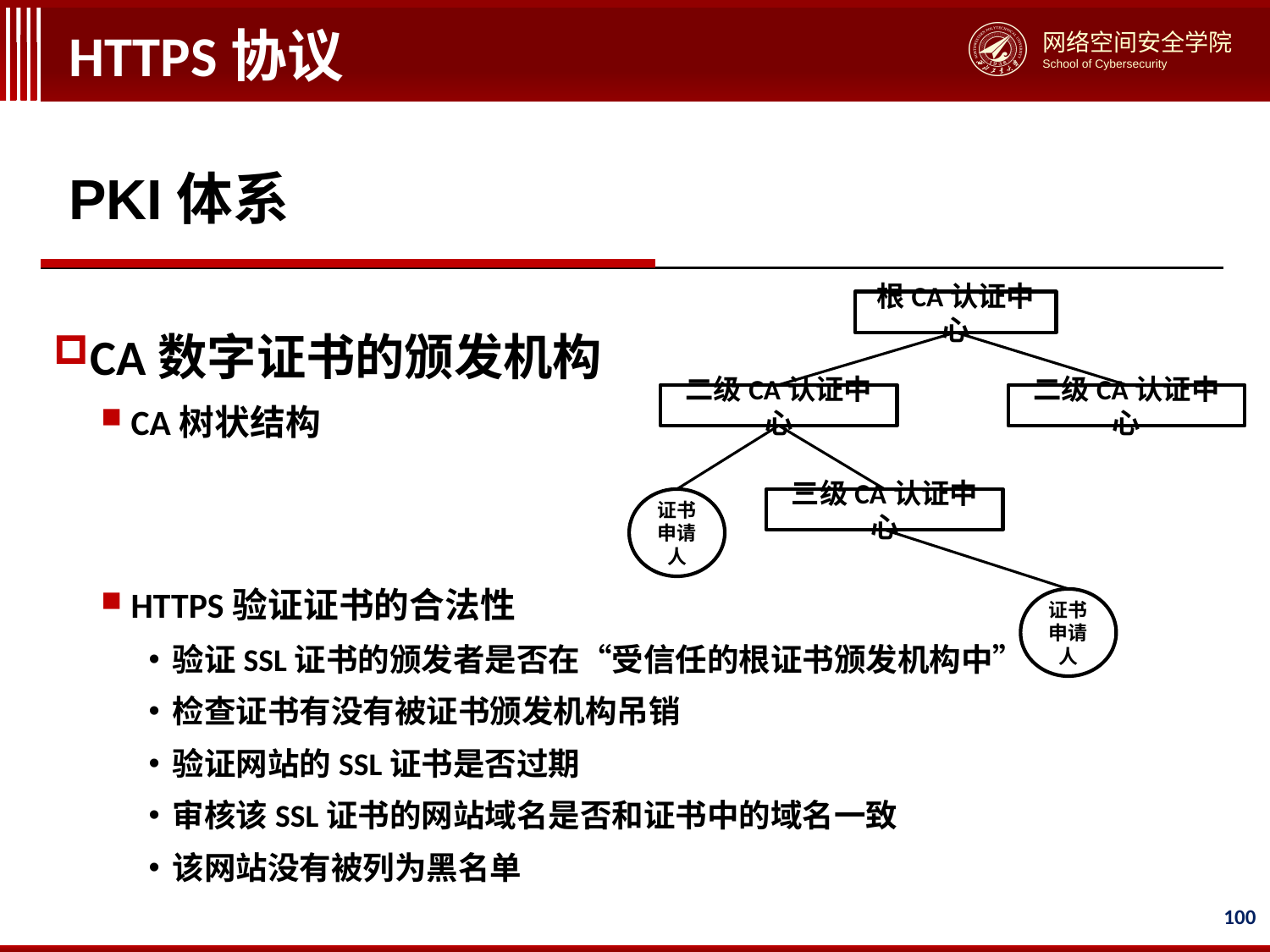

# HTTPS协议
PKI体系
根CA认证中心
CA数字证书的颁发机构
CA树状结构

HTTPS验证证书的合法性
验证SSL证书的颁发者是否在“受信任的根证书颁发机构中”
检查证书有没有被证书颁发机构吊销
验证网站的SSL证书是否过期
审核该SSL证书的网站域名是否和证书中的域名一致
该网站没有被列为黑名单
二级CA认证中心
二级CA认证中心
证书申请人
三级CA认证中心
证书申请人